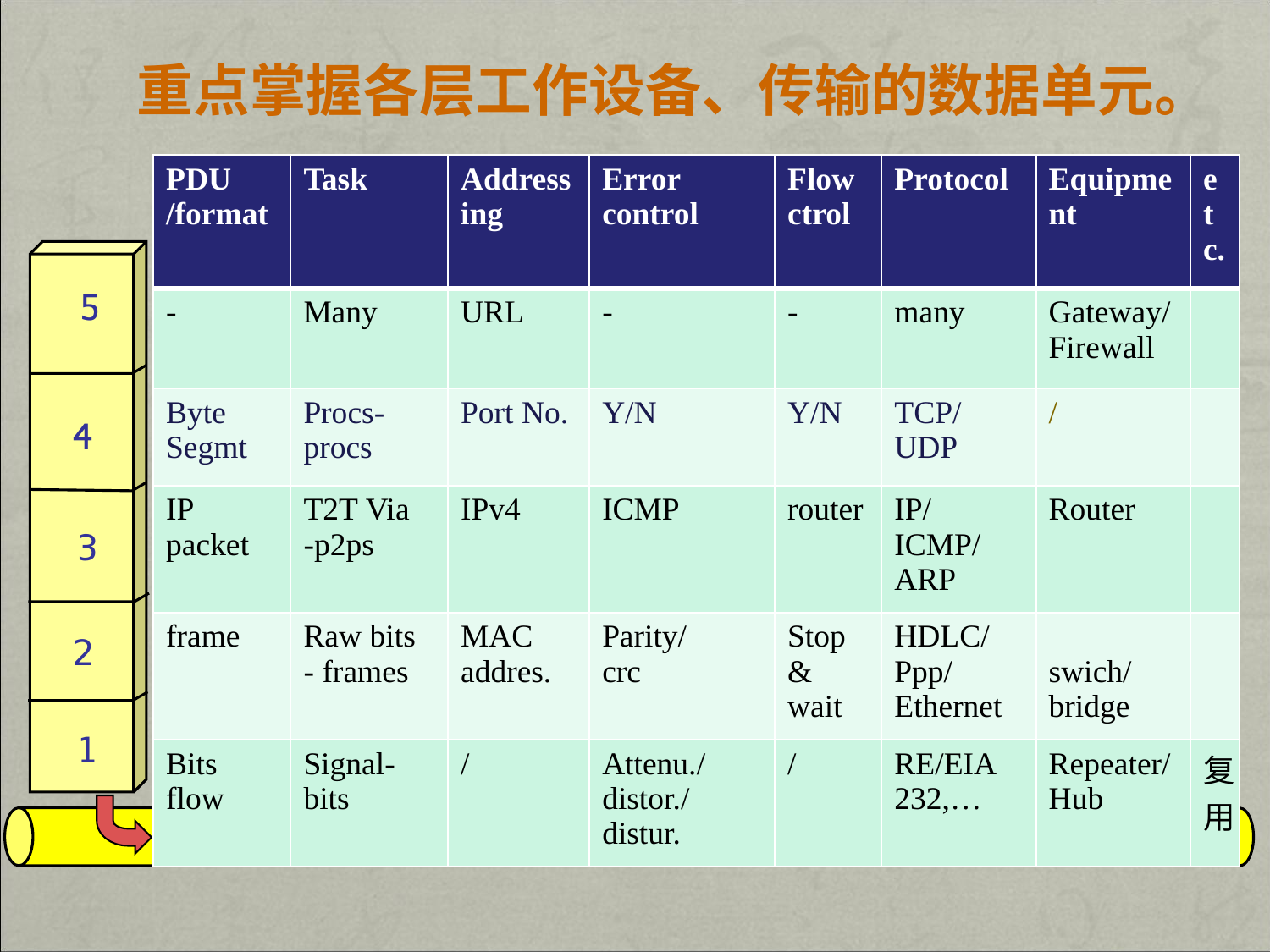

重点掌握各层工作设备、传输的数据单元。
| PDU /format | Task | Addressing | Error control | Flow ctrol | Protocol | Equipment | etc. |
| --- | --- | --- | --- | --- | --- | --- | --- |
| - | Many | URL | - | - | many | Gateway/Firewall |  |
| Byte Segmt | Procs-procs | Port No. | Y/N | Y/N | TCP/ UDP | / |  |
| IP packet | T2T Via -p2ps | IPv4 | ICMP | router | IP/ICMP/ARP | Router |  |
| frame | Raw bits - frames | MAC addres. | Parity/ crc | Stop & wait | HDLC/ Ppp/ Ethernet | swich/ bridge |  |
| Bits flow | Signal-bits | / | Attenu./distor./distur. | / | RE/EIA 232,… | Repeater/Hub | 复用 |

5

4

3

2

1

signals

76